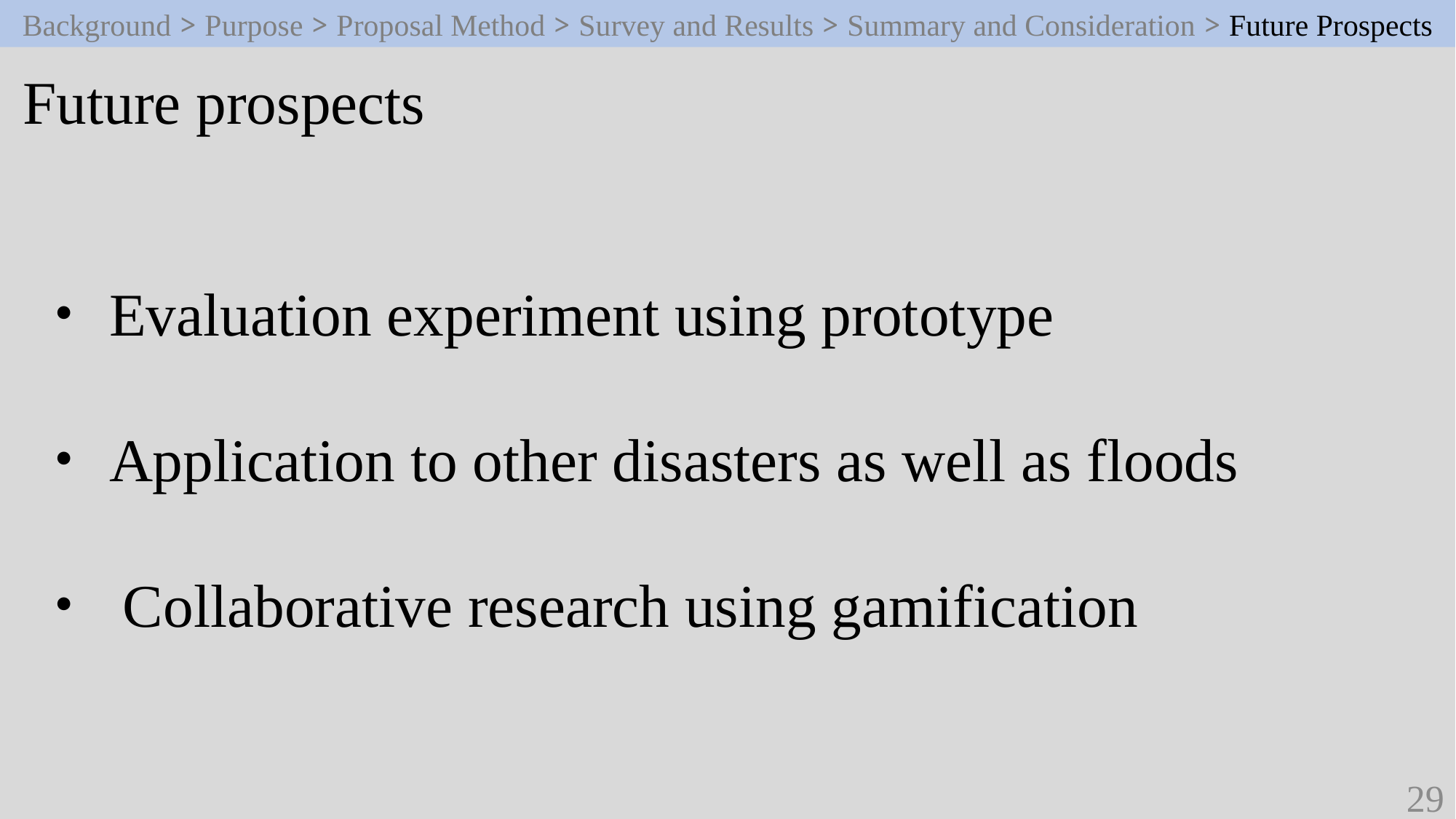

Background > Purpose > Proposal Method > Survey and Results > Summary and Consideration > Future Prospects
Future prospects
・Evaluation experiment using prototype

・Application to other disasters as well as floods

・ Collaborative research using gamification
29